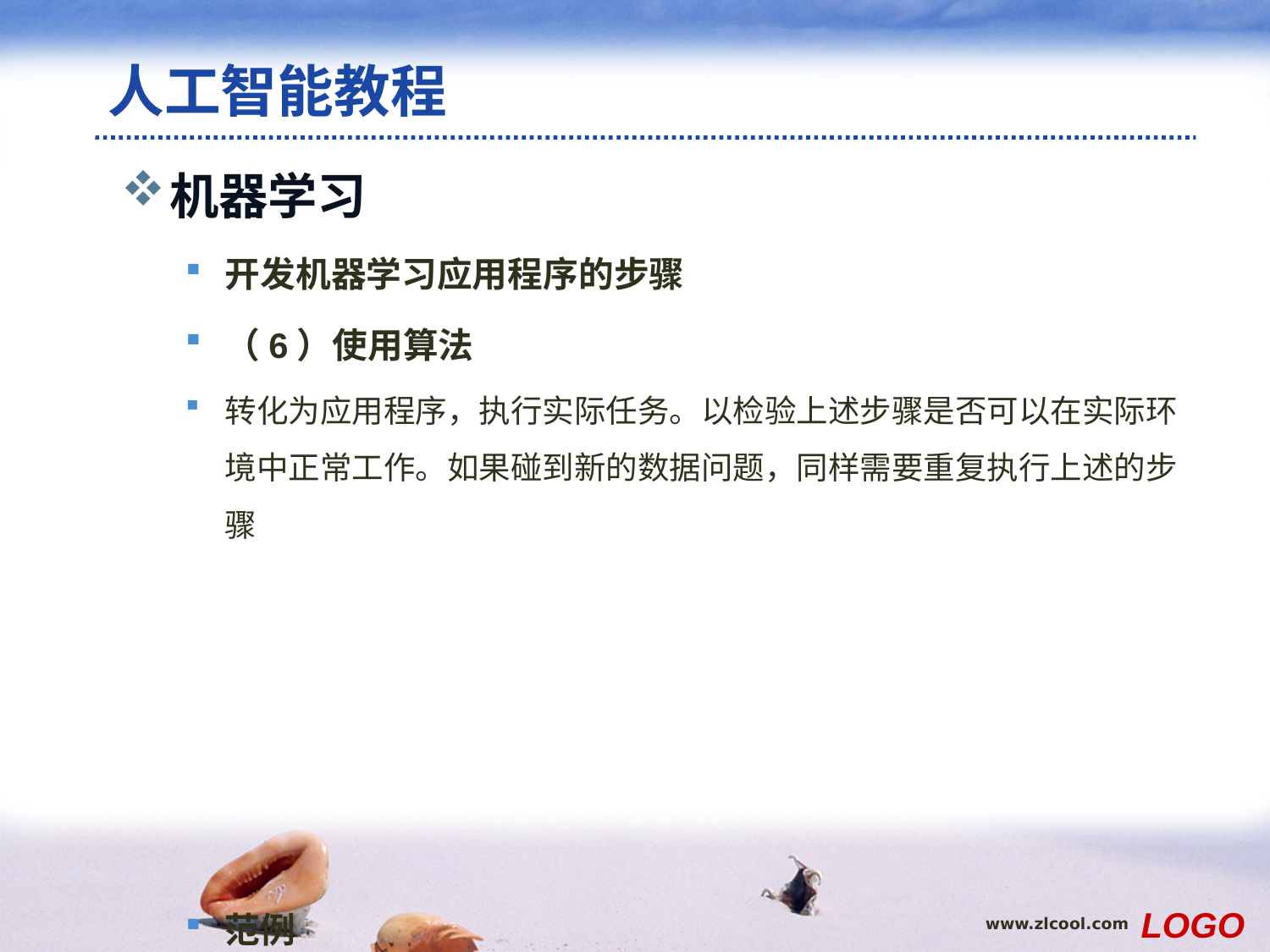

# 人工智能教程
机器学习
开发机器学习应用程序的步骤
（6）使用算法
转化为应用程序，执行实际任务。以检验上述步骤是否可以在实际环境中正常工作。如果碰到新的数据问题，同样需要重复执行上述的步骤

范例
LOGO
www.zlcool.com